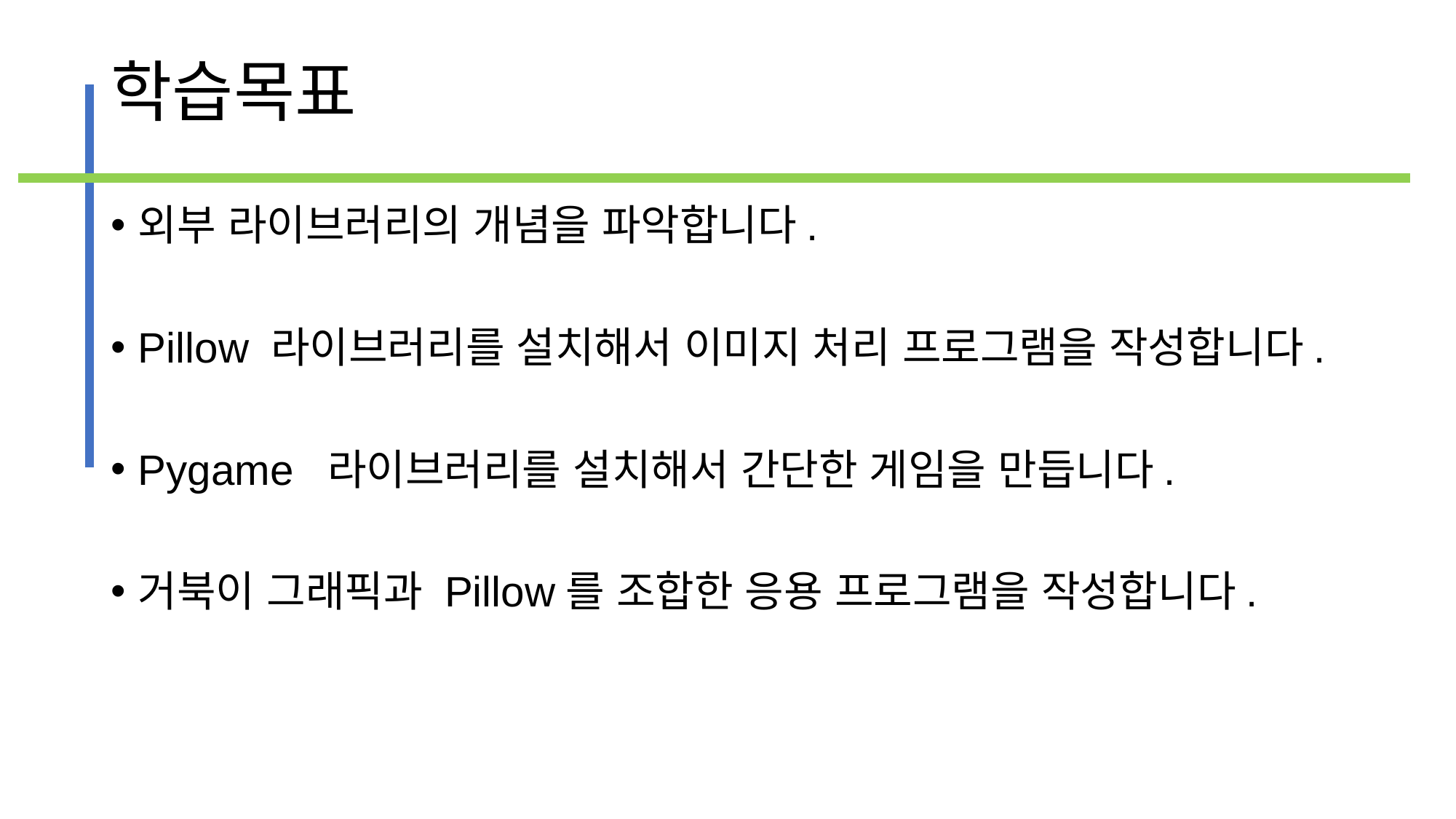

# 학습목표
외부 라이브러리의 개념을 파악합니다.

Pillow 라이브러리를 설치해서 이미지 처리 프로그램을 작성합니다.

Pygame  라이브러리를 설치해서 간단한 게임을 만듭니다.

거북이 그래픽과 Pillow를 조합한 응용 프로그램을 작성합니다.